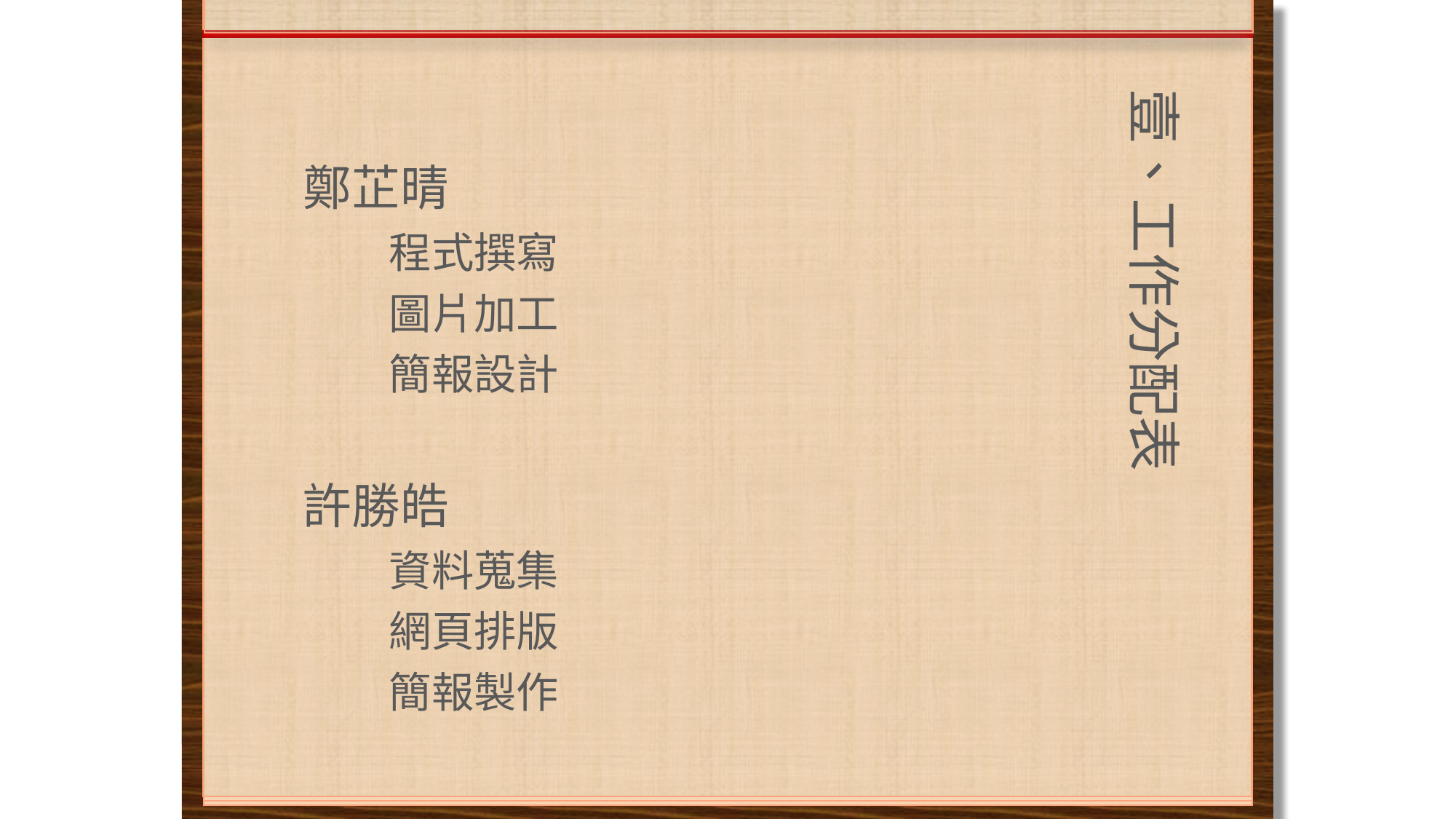

壹、工作分配表
鄭芷晴
程式撰寫
圖片加工
簡報設計

許勝皓
資料蒐集
網頁排版
簡報製作